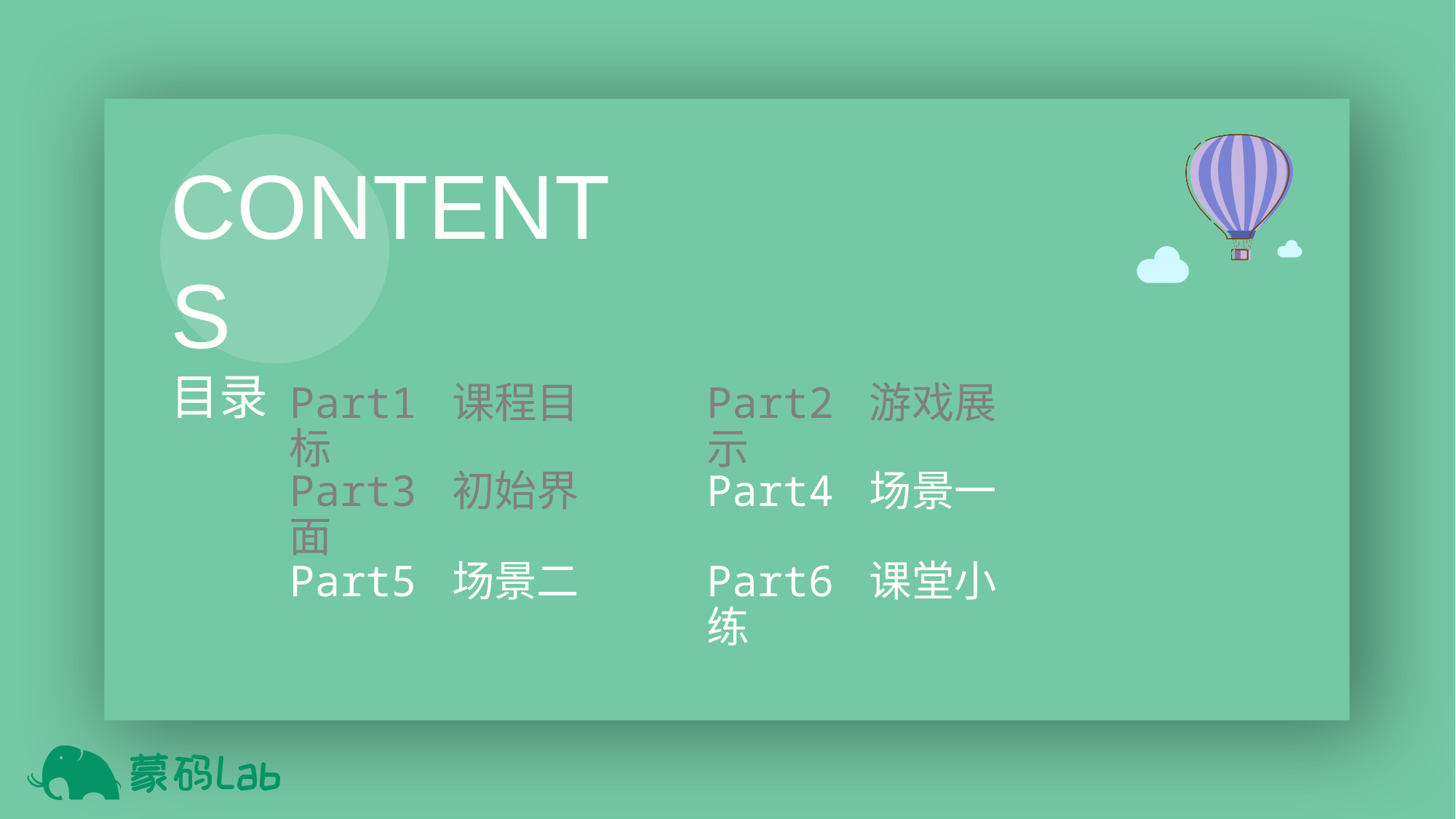

Part1 课程目标
Part2 游戏展示
Part3 初始界面
Part4 场景一
Part5 场景二
Part6 课堂小练